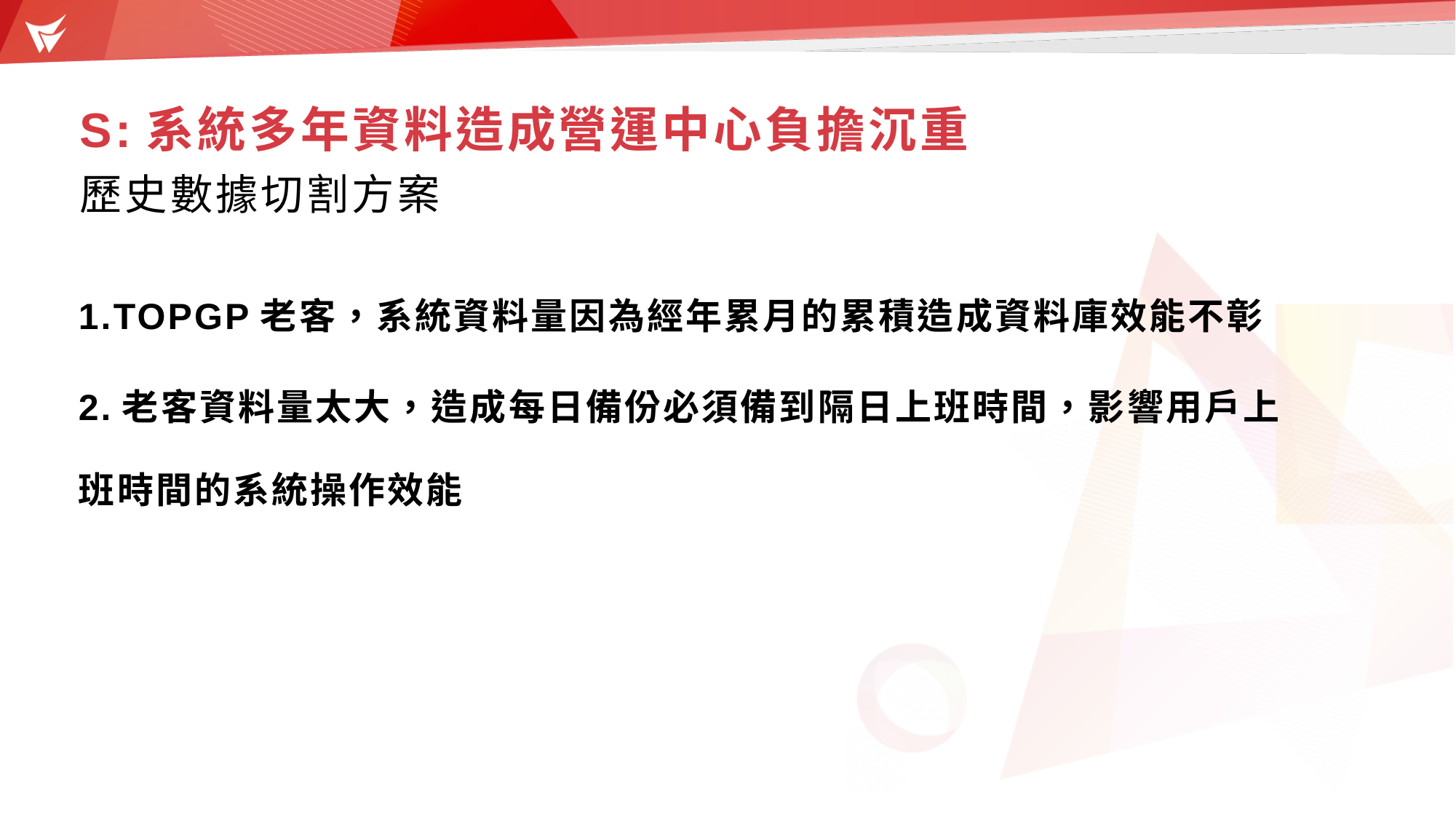

# S:系統多年資料造成營運中心負擔沉重 歷史數據切割方案
1.TOPGP老客，系統資料量因為經年累月的累積造成資料庫效能不彰
2.老客資料量太大，造成每日備份必須備到隔日上班時間，影響用戶上班時間的系統操作效能